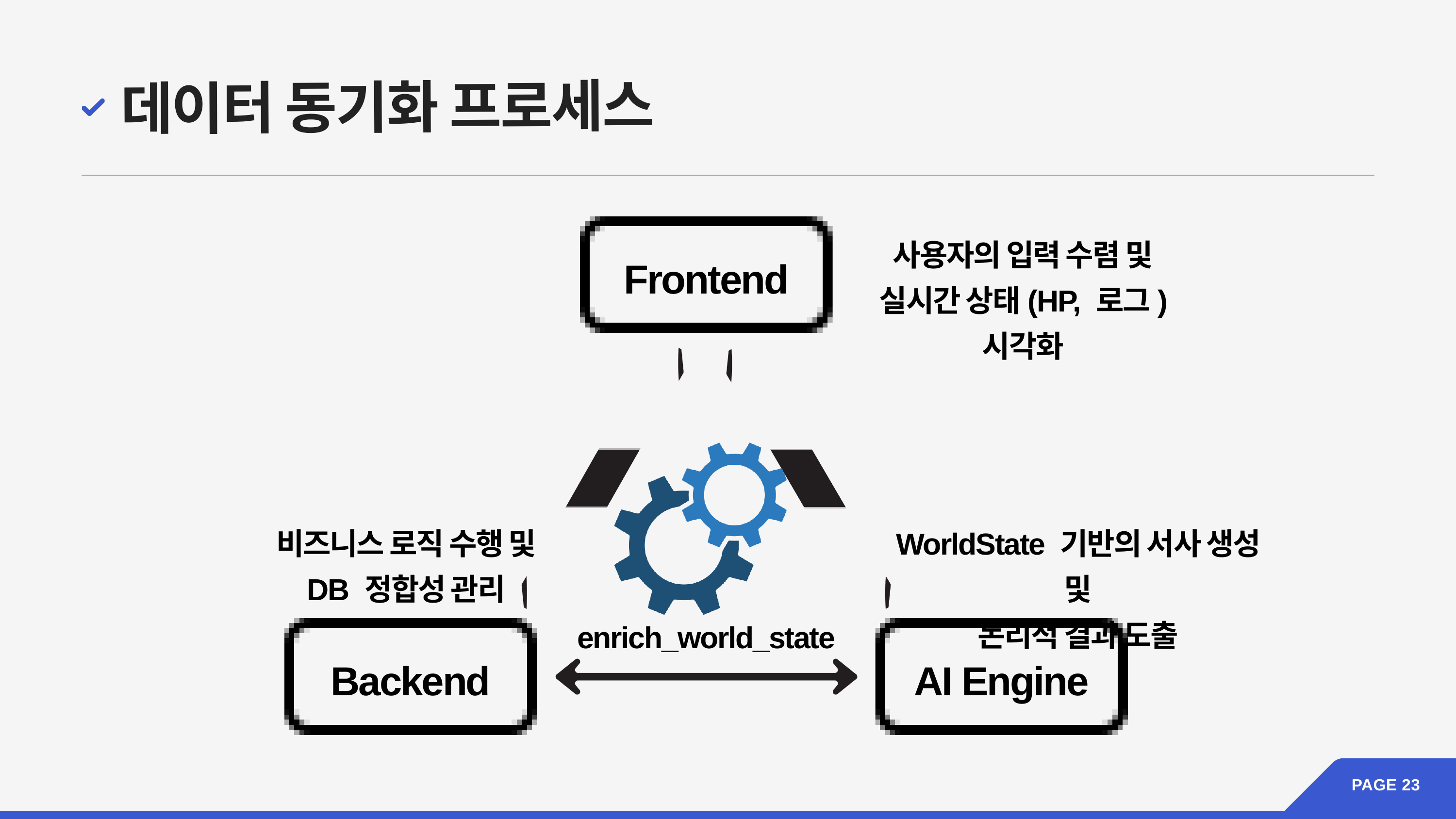

데이터 동기화 프로세스

사용자의 입력 수렴 및
실시간 상태(HP, 로그) 시각화
Frontend

비즈니스 로직 수행 및
DB 정합성 관리
WorldState 기반의 서사 생성 및
논리적 결과 도출
enrich_world_state

Backend
AI Engine

PAGE 23